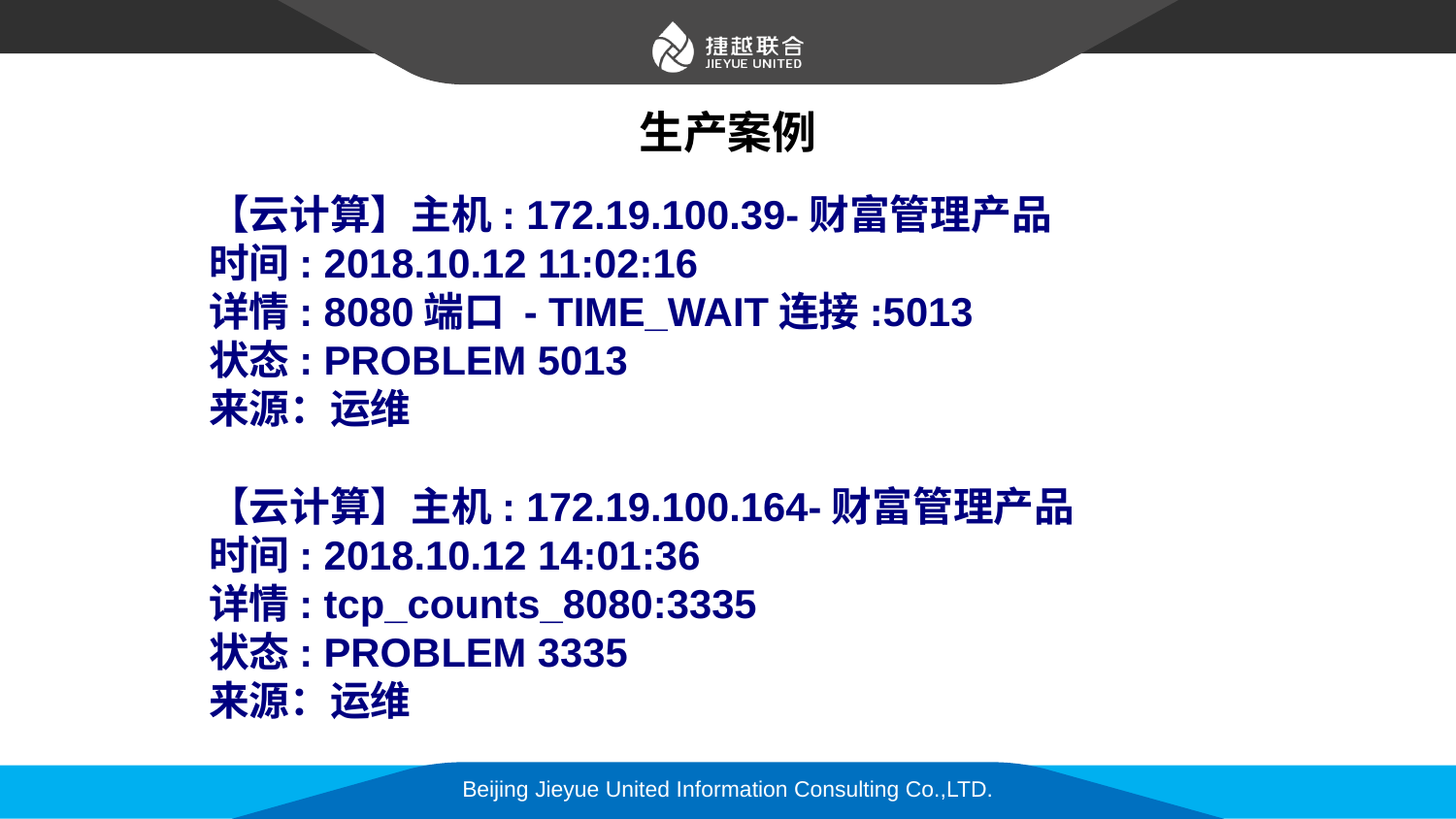

# 生产案例
【云计算】主机: 172.19.100.39-财富管理产品
时间: 2018.10.12 11:02:16
详情: 8080端口 - TIME_WAIT连接:5013
状态: PROBLEM 5013
来源：运维

【云计算】主机: 172.19.100.164-财富管理产品
时间: 2018.10.12 14:01:36
详情: tcp_counts_8080:3335
状态: PROBLEM 3335
来源：运维